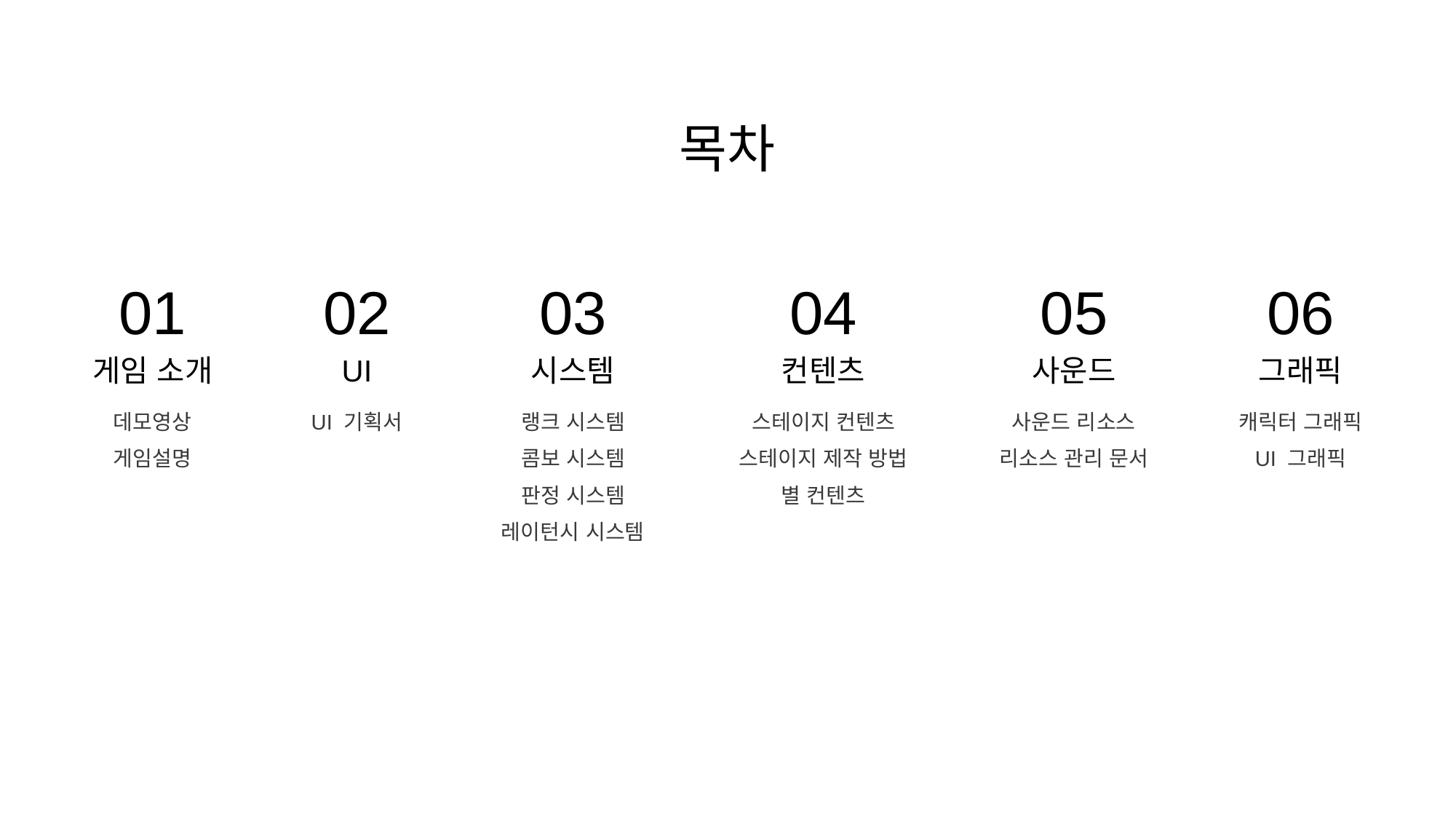

목차
01
게임 소개
데모영상
게임설명
02
UI
UI 기획서
03
시스템
랭크 시스템
콤보 시스템
판정 시스템
레이턴시 시스템
04
컨텐츠
스테이지 컨텐츠
스테이지 제작 방법
별 컨텐츠
05
사운드
사운드 리소스
리소스 관리 문서
06
그래픽
캐릭터 그래픽
UI 그래픽